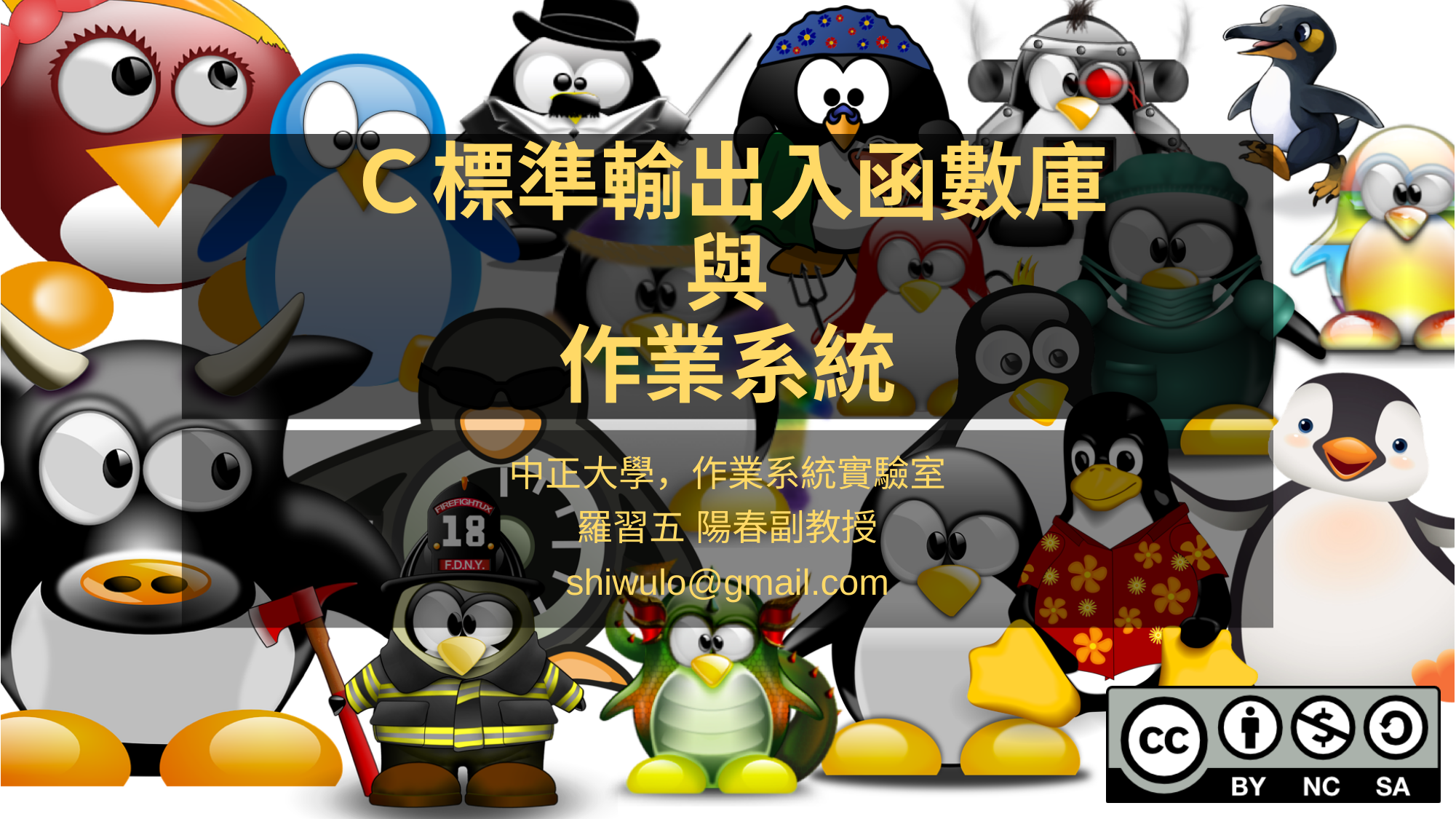

# Ｃ標準輸出入函數庫 與 作業系統
中正大學，作業系統實驗室
羅習五 陽春副教授
shiwulo@gmail.com